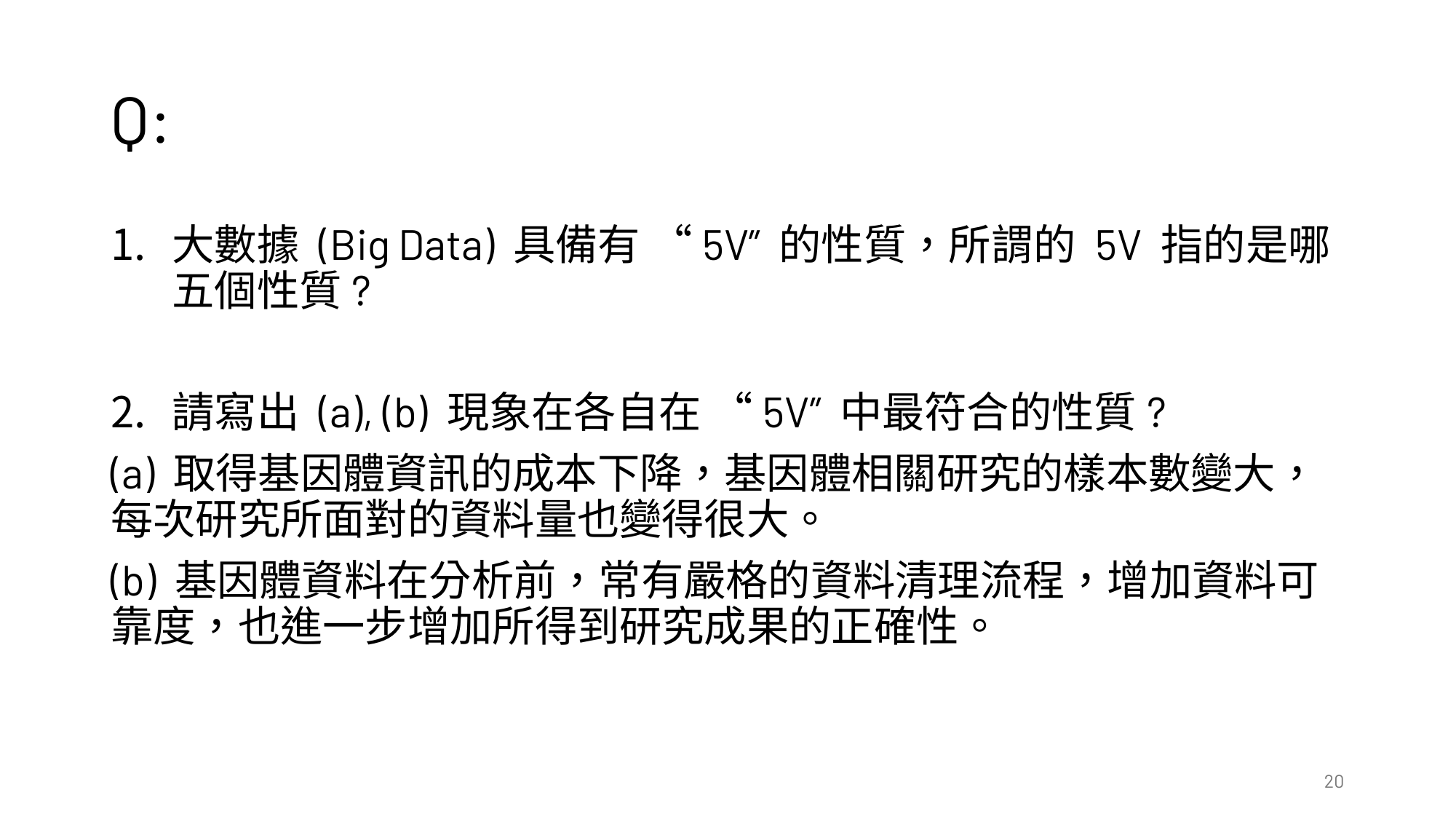

# Q:
大數據 (Big Data) 具備有 “5V” 的性質，所謂的 5V 指的是哪五個性質?

請寫出 (a), (b) 現象在各自在 “5V” 中最符合的性質?
(a) 取得基因體資訊的成本下降，基因體相關研究的樣本數變大，每次研究所面對的資料量也變得很大。
(b) 基因體資料在分析前，常有嚴格的資料清理流程，增加資料可靠度，也進一步增加所得到研究成果的正確性。

20